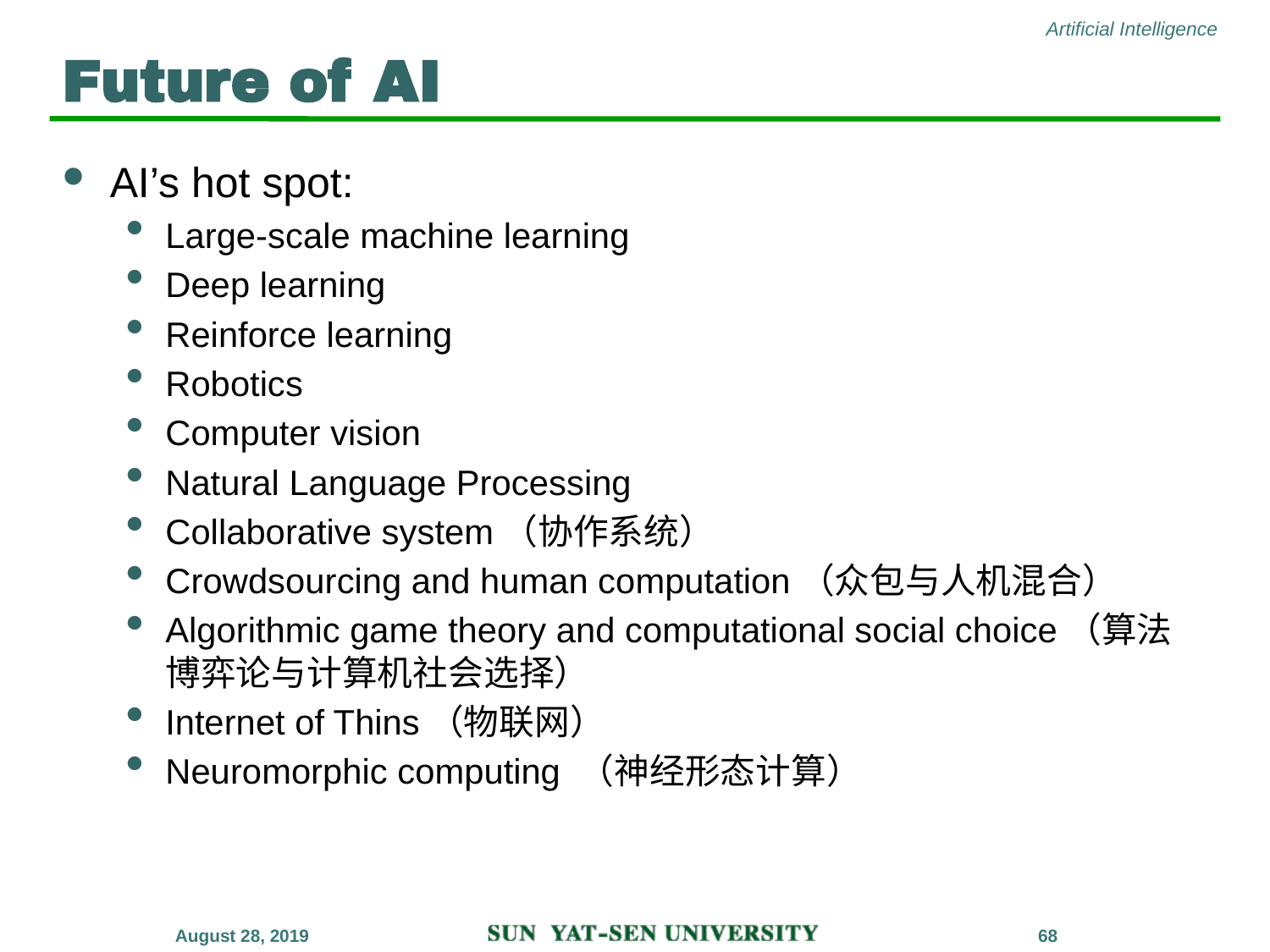

# Future of AI
AI’s hot spot:
Large-scale machine learning
Deep learning
Reinforce learning
Robotics
Computer vision
Natural Language Processing
Collaborative system（协作系统）
Crowdsourcing and human computation（众包与人机混合）
Algorithmic game theory and computational social choice（算法博弈论与计算机社会选择）
Internet of Thins（物联网）
Neuromorphic computing （神经形态计算）